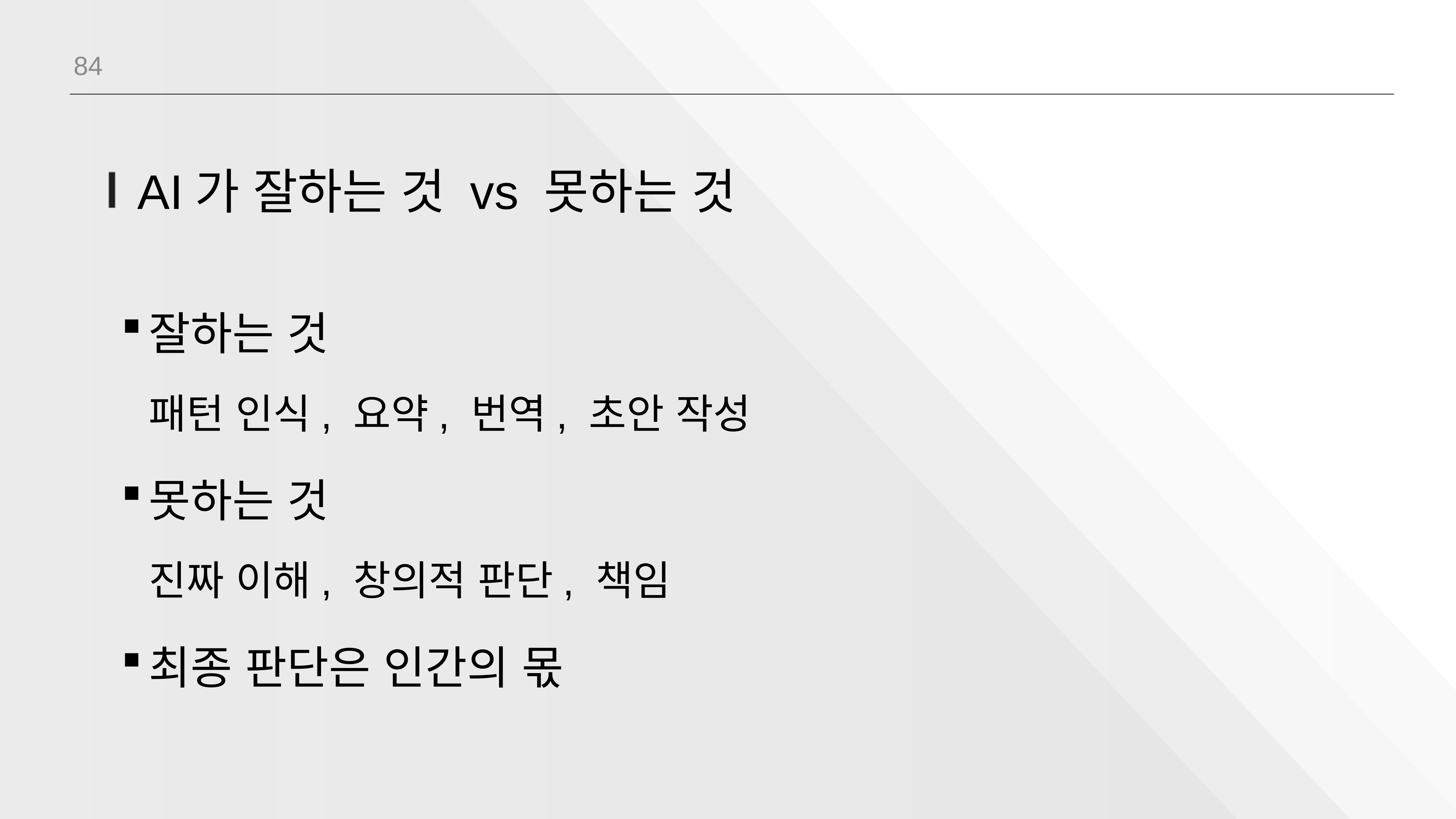

84
# AI가 잘하는 것 vs 못하는 것
잘하는 것
패턴 인식, 요약, 번역, 초안 작성
못하는 것
진짜 이해, 창의적 판단, 책임
최종 판단은 인간의 몫